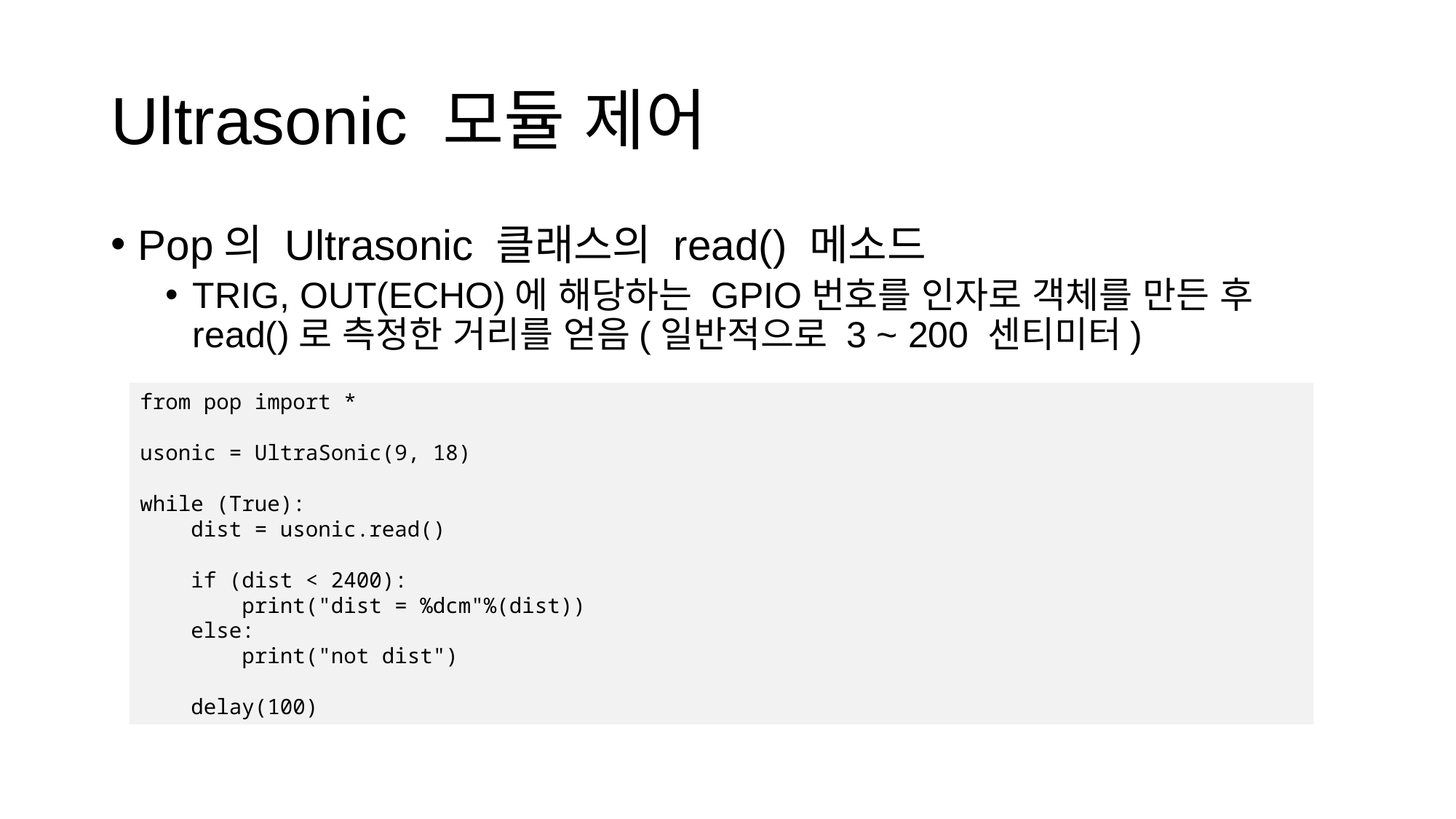

# Ultrasonic 모듈 제어
Pop의 Ultrasonic 클래스의 read() 메소드
TRIG, OUT(ECHO)에 해당하는 GPIO번호를 인자로 객체를 만든 후 read()로 측정한 거리를 얻음(일반적으로 3 ~ 200 센티미터)
from pop import *

usonic = UltraSonic(9, 18)

while (True):
    dist = usonic.read()

    if (dist < 2400):
        print("dist = %dcm"%(dist))
    else:
        print("not dist")

    delay(100)